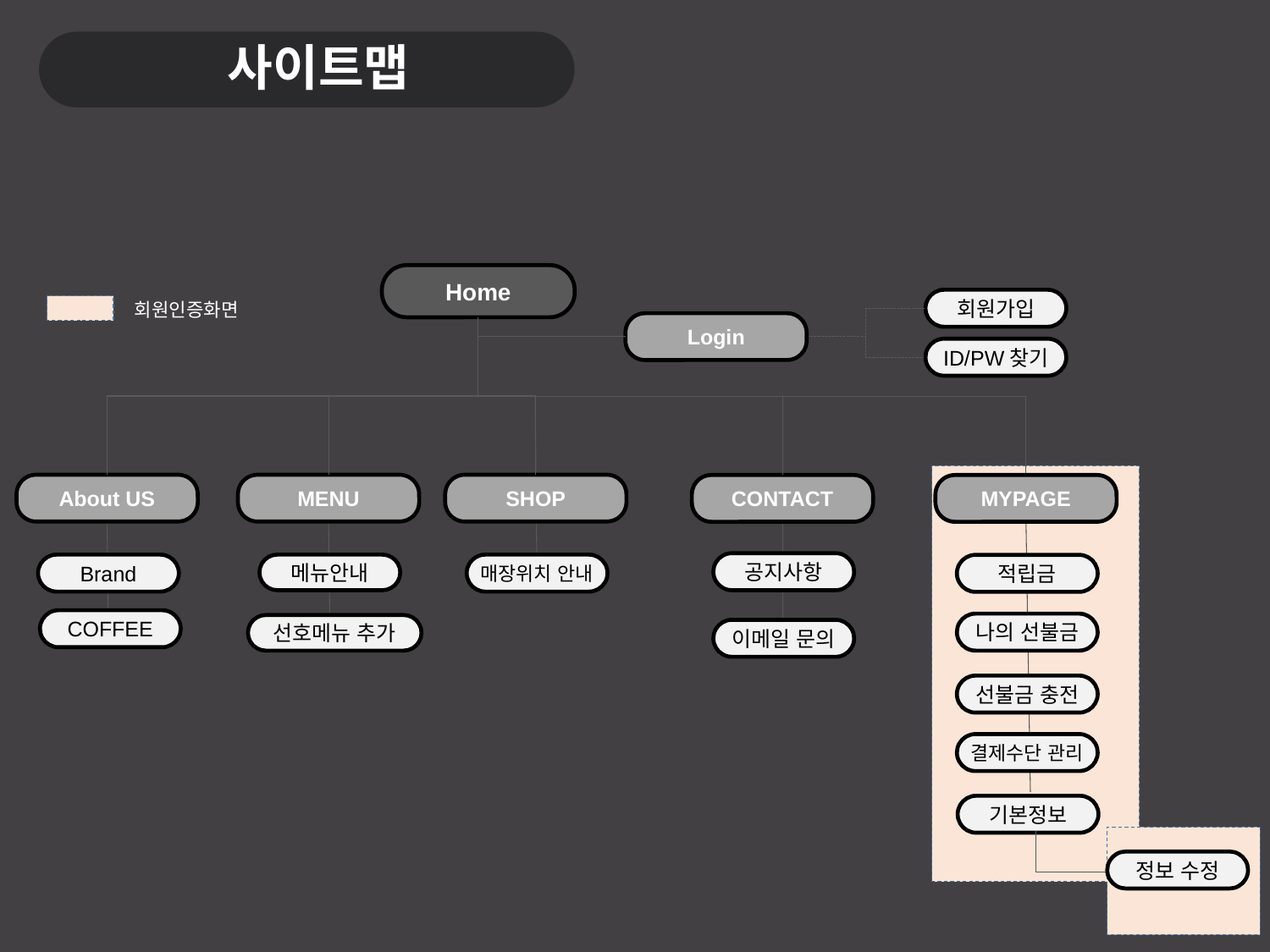

사이트맵
Home
회원가입
회원인증화면

Login
ID/PW찾기

About US
MENU
SHOP
CONTACT
MYPAGE
공지사항
Brand
메뉴안내
매장위치 안내
적립금
COFFEE
나의 선불금
선호메뉴 추가
이메일 문의
선불금 충전
결제수단 관리
기본정보

정보 수정